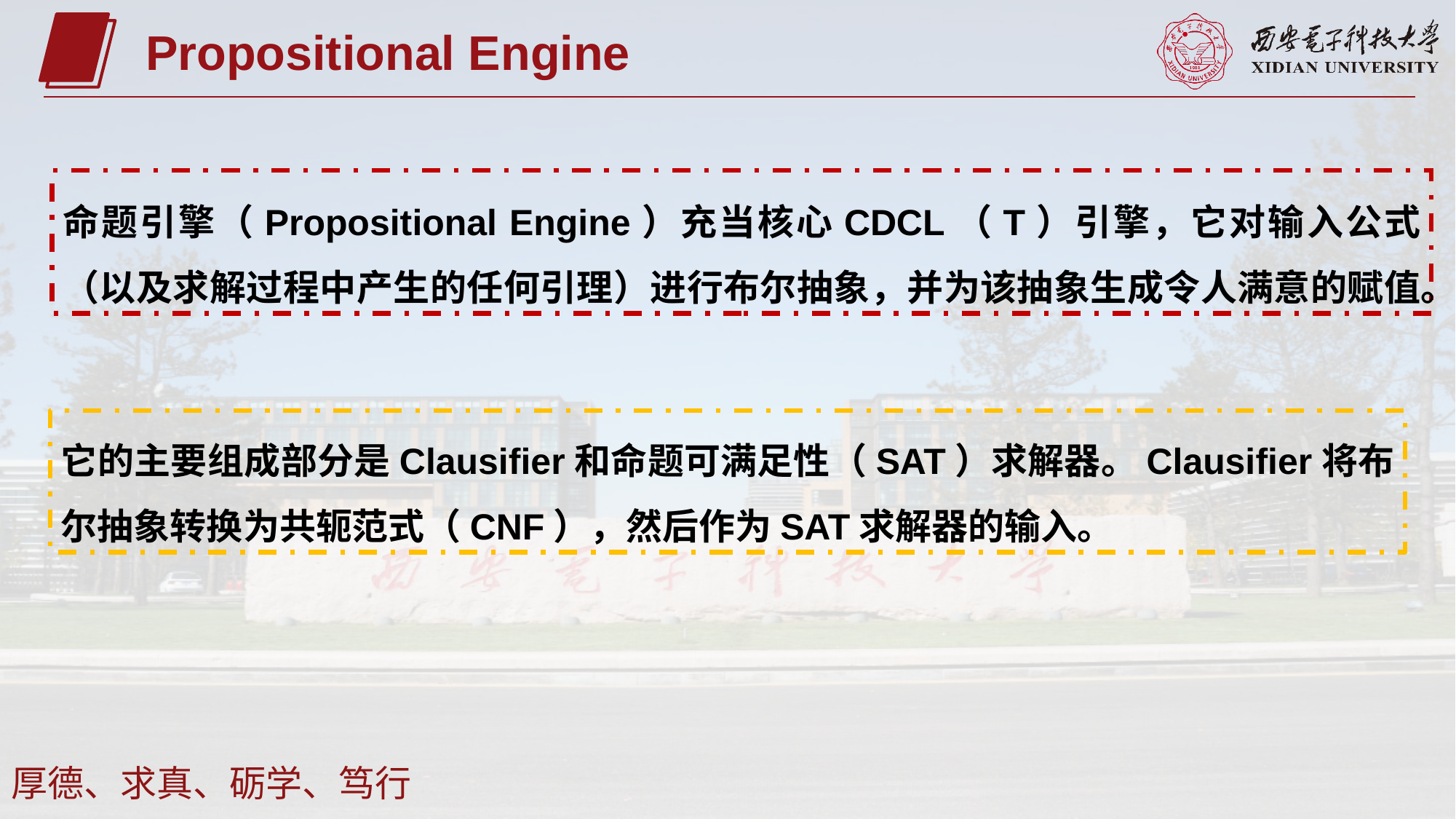

Propositional Engine

命题引擎（Propositional Engine）充当核心CDCL（T）引擎，它对输入公式（以及求解过程中产生的任何引理）进行布尔抽象，并为该抽象生成令人满意的赋值。
它的主要组成部分是Clausifier和命题可满足性（SAT）求解器。Clausifier将布尔抽象转换为共轭范式（CNF），然后作为SAT求解器的输入。